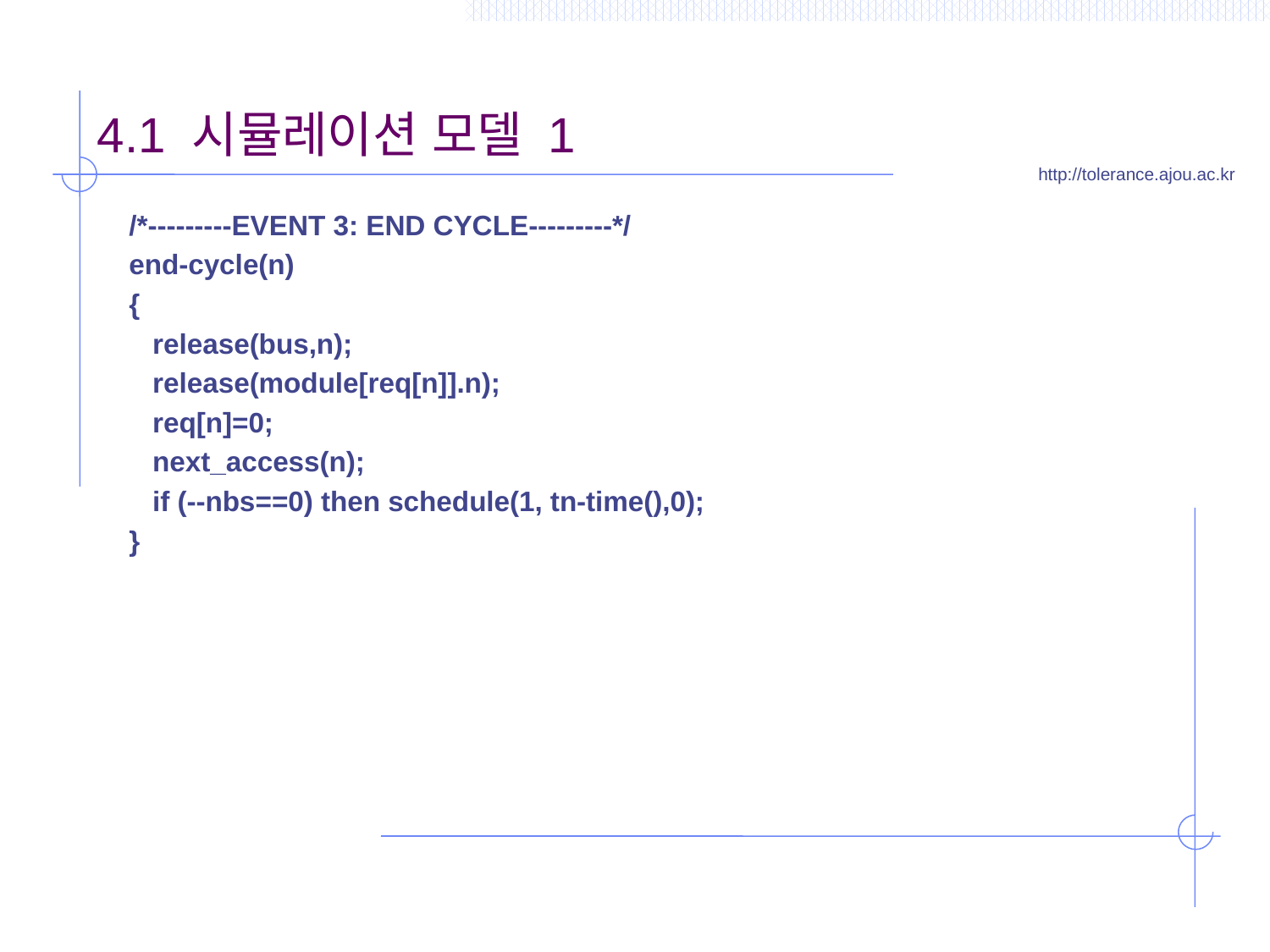

# 4.1 시뮬레이션 모델 1
/*---------EVENT 3: END CYCLE---------*/
end-cycle(n)
{
   release(bus,n);
   release(module[req[n]].n);
   req[n]=0;
   next_access(n);
   if (--nbs==0) then schedule(1, tn-time(),0);
}